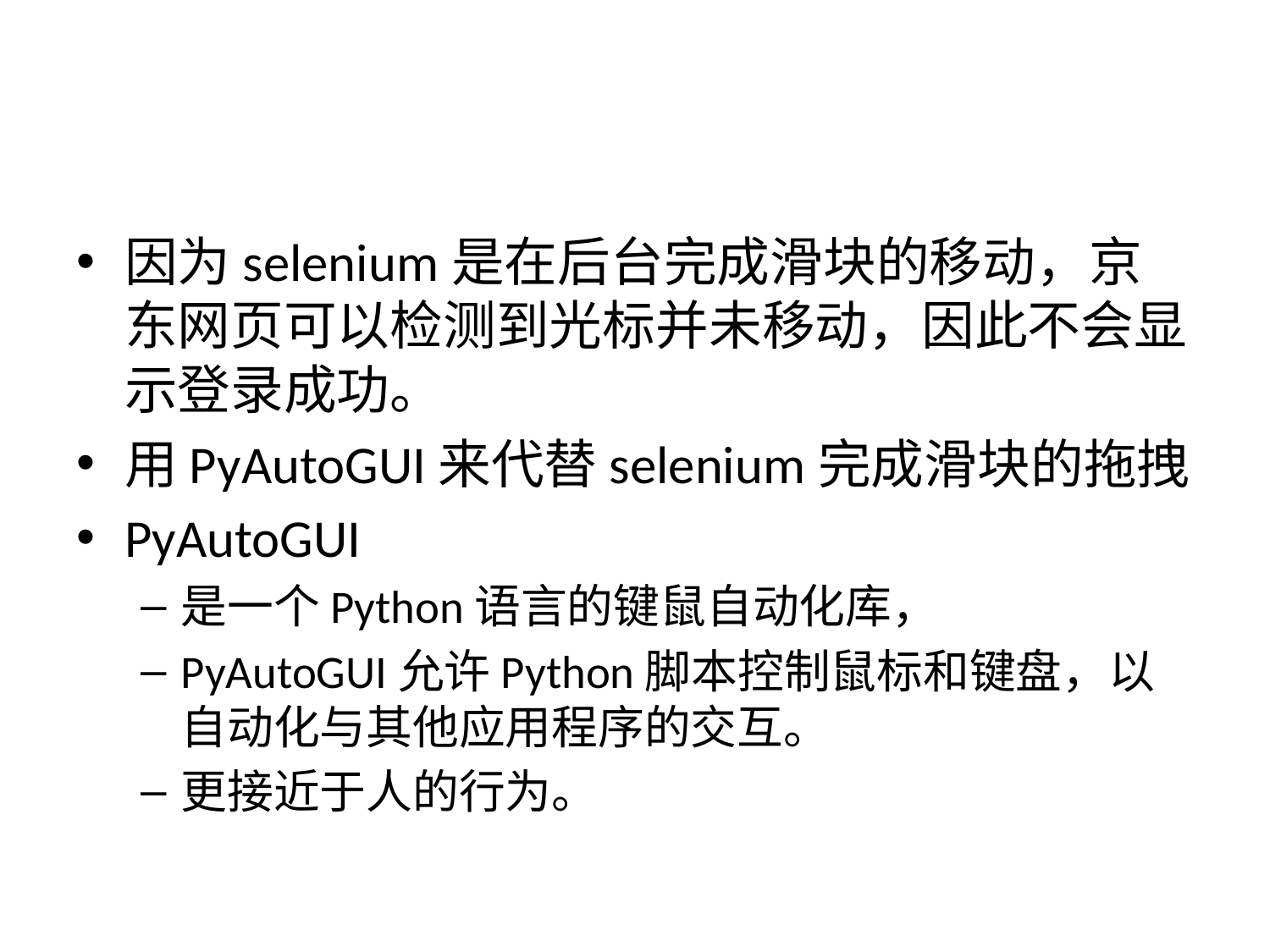

#
因为selenium是在后台完成滑块的移动，京东网页可以检测到光标并未移动，因此不会显示登录成功。
用PyAutoGUI来代替selenium完成滑块的拖拽
PyAutoGUI
是一个Python语言的键鼠自动化库，
PyAutoGUI允许Python脚本控制鼠标和键盘，以自动化与其他应用程序的交互。
更接近于人的行为。